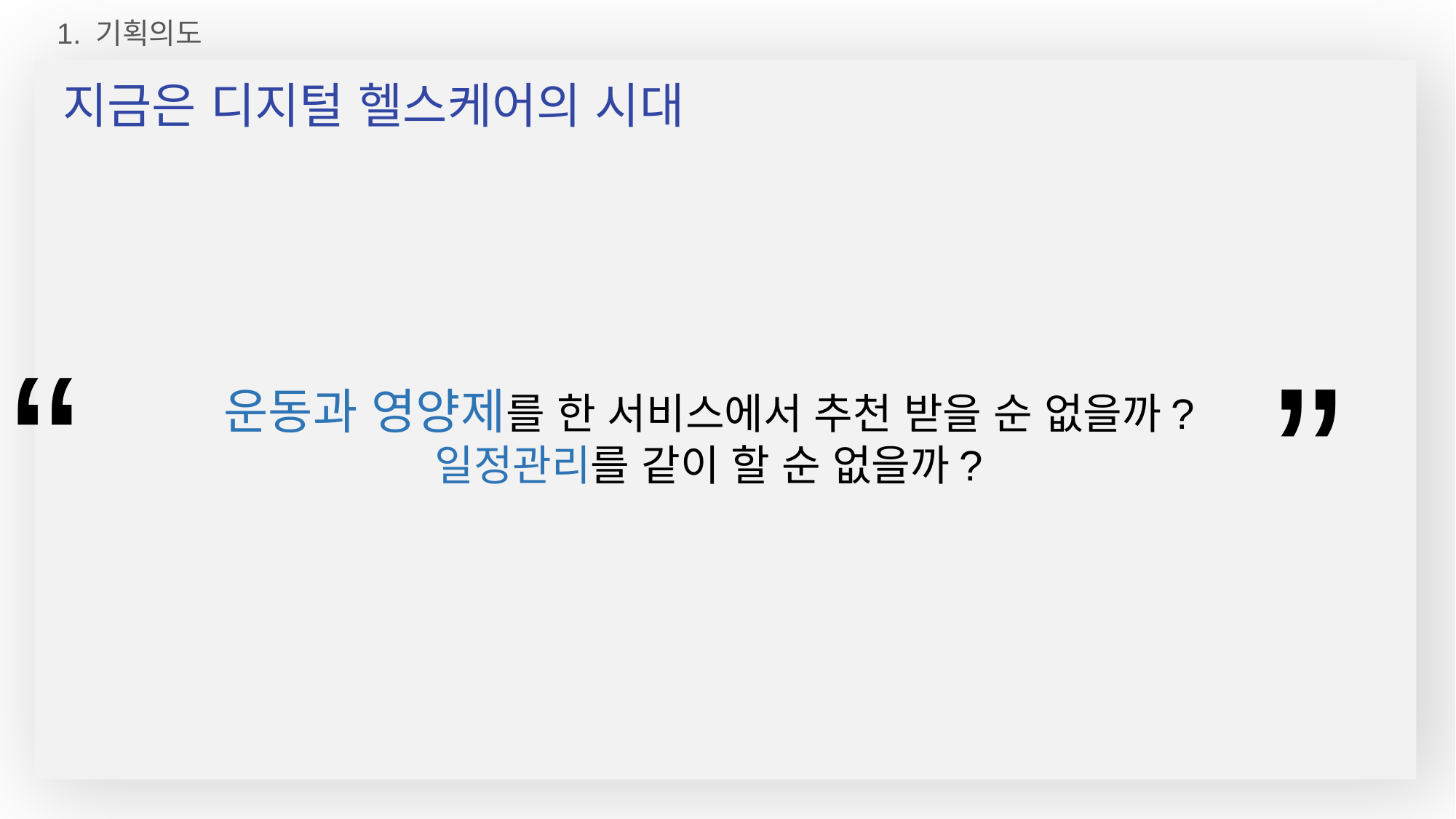

1. 기획의도

지금은 디지털 헬스케어의 시대
“
”
운동과 영양제를 한 서비스에서 추천 받을 순 없을까?
일정관리를 같이 할 순 없을까?